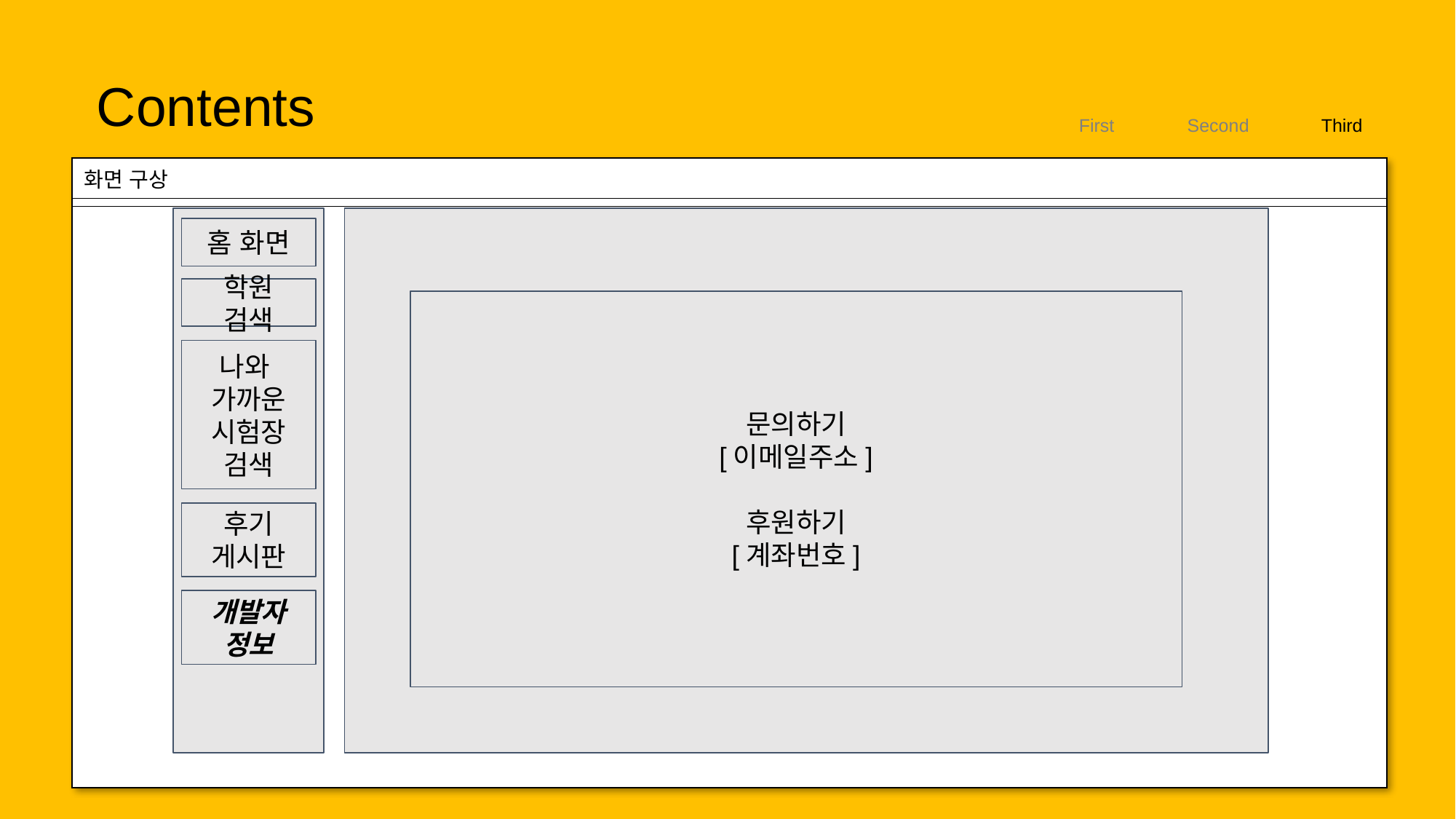

Contents
First
Second
Third

화면 구상

홈 화면
학원 검색
문의하기
[이메일주소]

후원하기
[계좌번호]
나와
가까운
시험장
검색
후기
게시판
개발자 정보